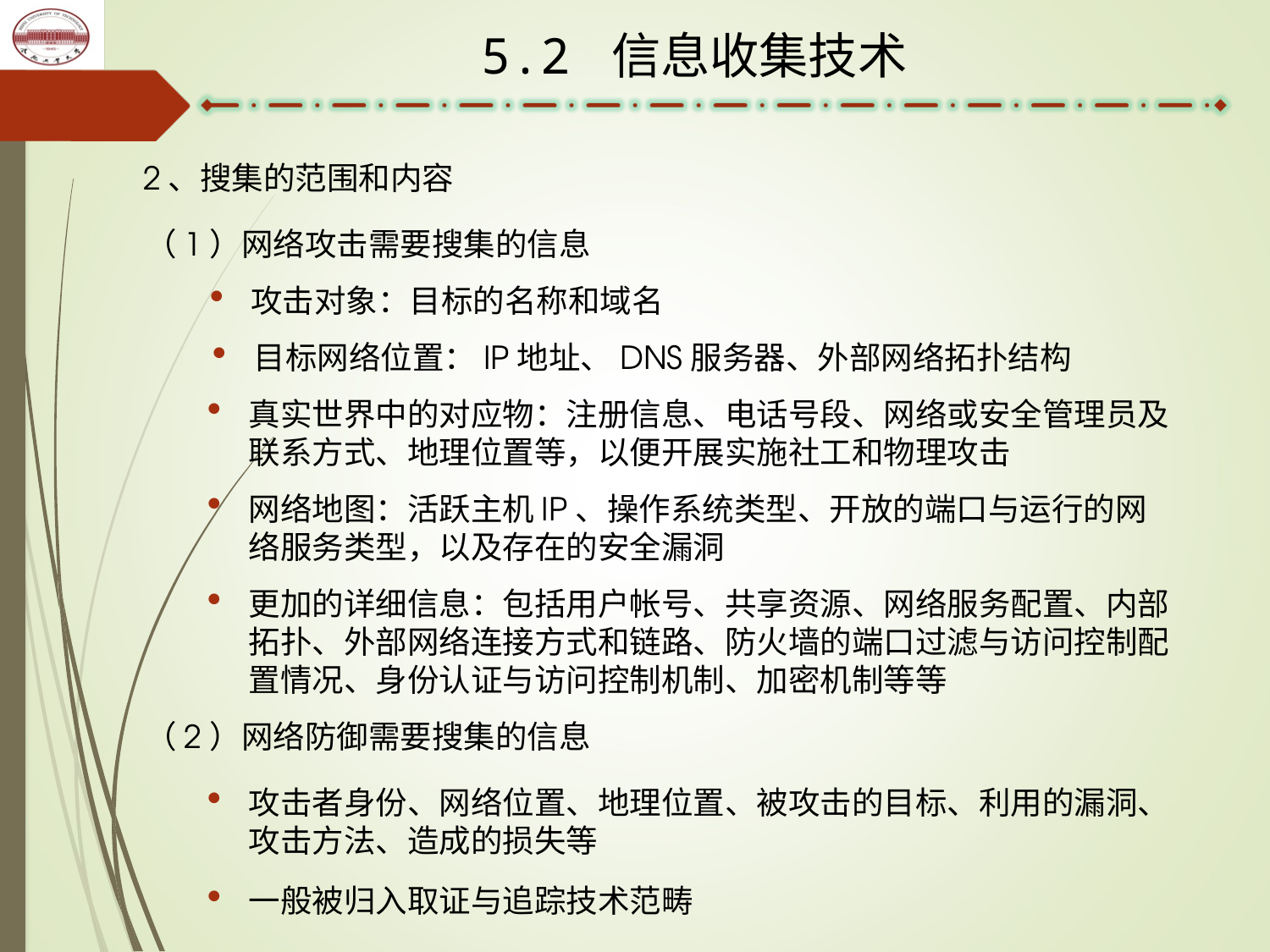

5.2 信息收集技术
2、搜集的范围和内容
（1）网络攻击需要搜集的信息
攻击对象：目标的名称和域名
目标网络位置：IP地址、DNS服务器、外部网络拓扑结构
真实世界中的对应物：注册信息、电话号段、网络或安全管理员及联系方式、地理位置等，以便开展实施社工和物理攻击
网络地图：活跃主机IP、操作系统类型、开放的端口与运行的网络服务类型，以及存在的安全漏洞
更加的详细信息：包括用户帐号、共享资源、网络服务配置、内部拓扑、外部网络连接方式和链路、防火墙的端口过滤与访问控制配置情况、身份认证与访问控制机制、加密机制等等
（2）网络防御需要搜集的信息
攻击者身份、网络位置、地理位置、被攻击的目标、利用的漏洞、攻击方法、造成的损失等
一般被归入取证与追踪技术范畴